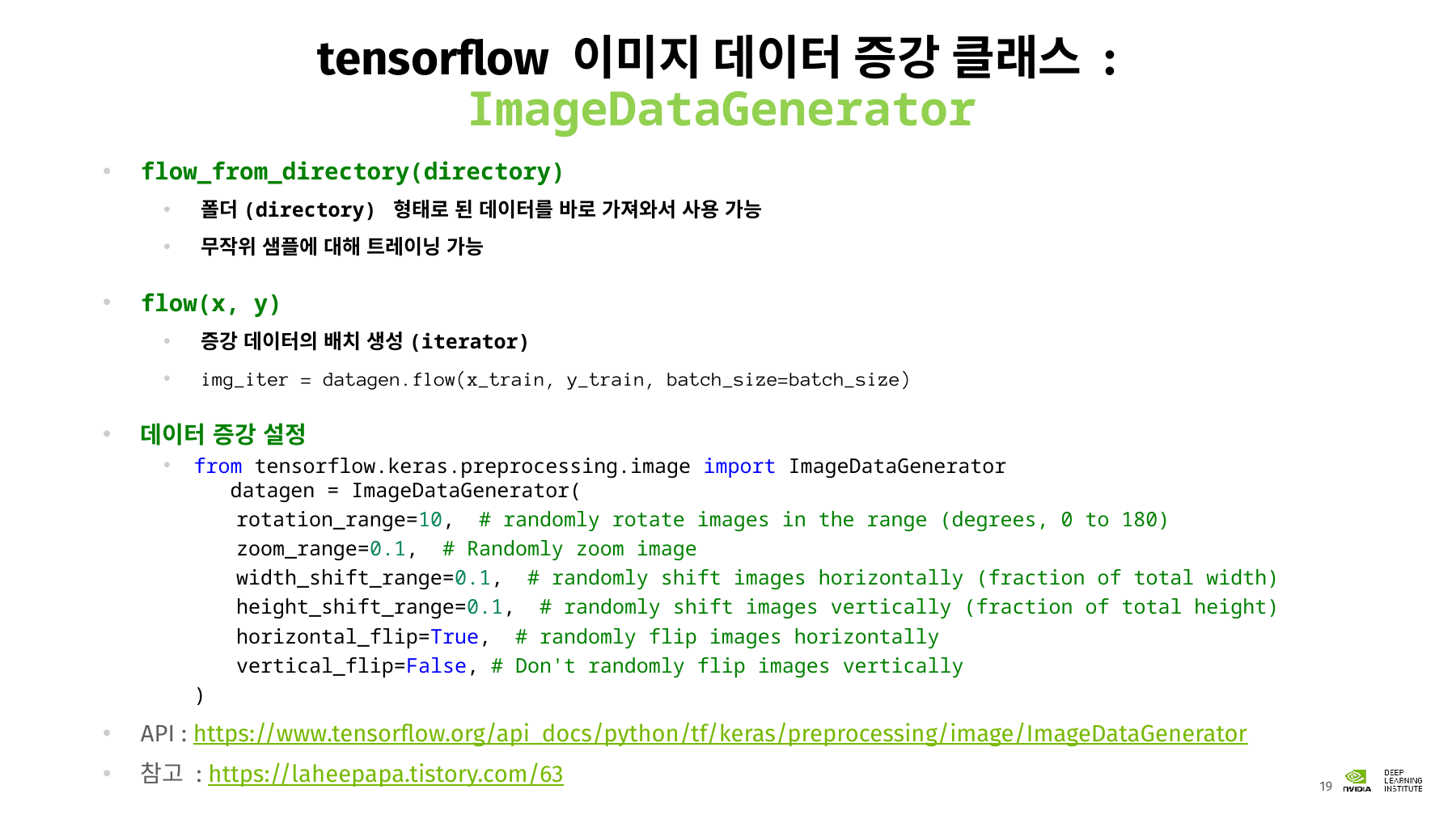

# tensorflow 이미지 데이터 증강 클래스 : ImageDataGenerator
flow_from_directory(directory)
폴더(directory) 형태로 된 데이터를 바로 가져와서 사용 가능
무작위 샘플에 대해 트레이닝 가능
flow(x, y)
증강 데이터의 배치 생성(iterator)
img_iter = datagen.flow(x_train, y_train, batch_size=batch_size)
데이터 증강 설정
from tensorflow.keras.preprocessing.image import ImageDataGenerator
   datagen = ImageDataGenerator(
      rotation_range=10,  # randomly rotate images in the range (degrees, 0 to 180)
      zoom_range=0.1,  # Randomly zoom image
      width_shift_range=0.1,  # randomly shift images horizontally (fraction of total width)
      height_shift_range=0.1,  # randomly shift images vertically (fraction of total height)
      horizontal_flip=True,  # randomly flip images horizontally
      vertical_flip=False, # Don't randomly flip images vertically
	)
API : https://www.tensorflow.org/api_docs/python/tf/keras/preprocessing/image/ImageDataGenerator
참고 : https://laheepapa.tistory.com/63